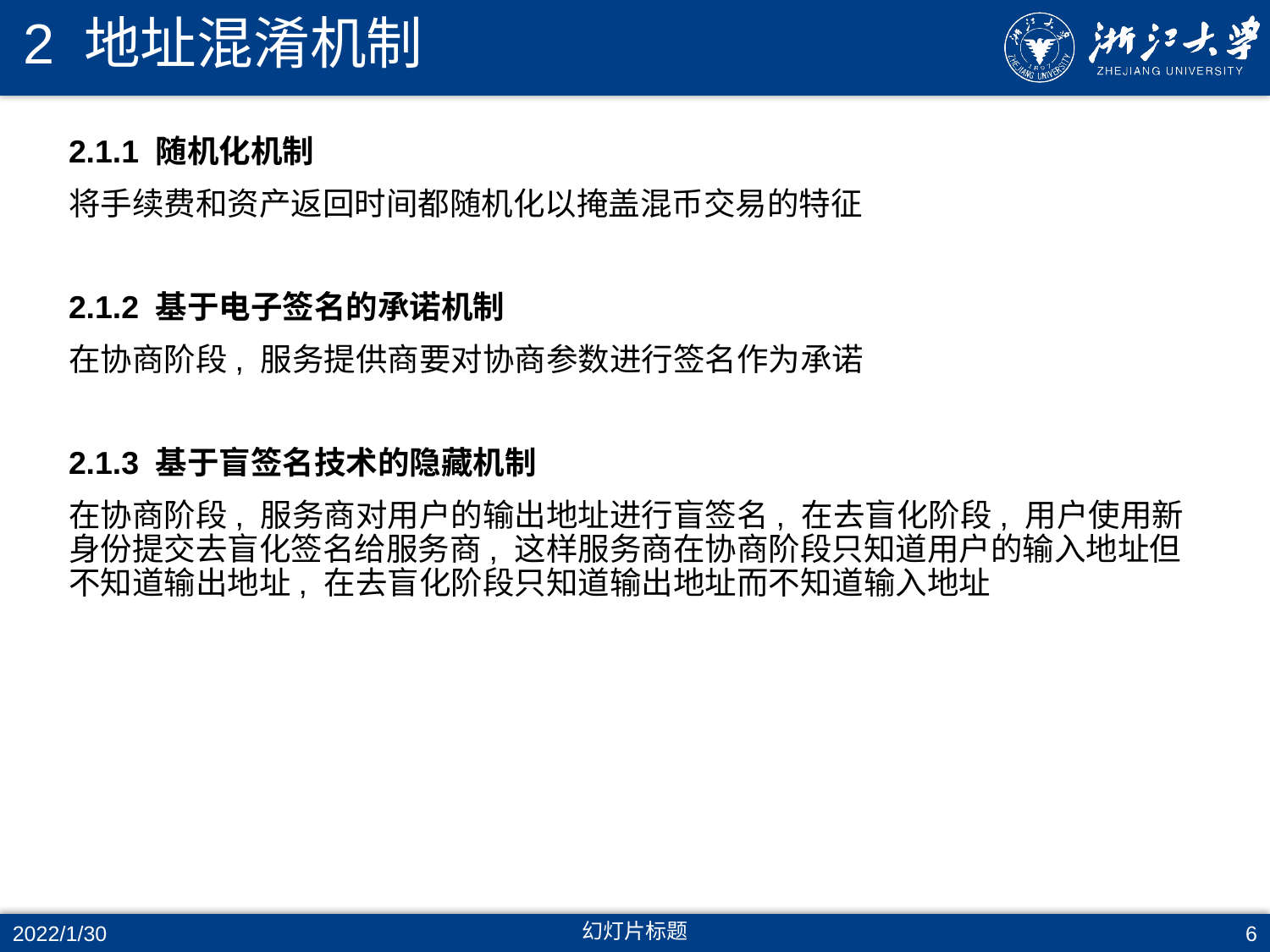

# 2 地址混淆机制
2.1.1 随机化机制
将手续费和资产返回时间都随机化以掩盖混币交易的特征

2.1.2 基于电子签名的承诺机制
在协商阶段, 服务提供商要对协商参数进行签名作为承诺

2.1.3 基于盲签名技术的隐藏机制
在协商阶段, 服务商对用户的输出地址进行盲签名, 在去盲化阶段, 用户使用新身份提交去盲化签名给服务商, 这样服务商在协商阶段只知道用户的输入地址但不知道输出地址, 在去盲化阶段只知道输出地址而不知道输入地址
2022/1/30
幻灯片标题
6